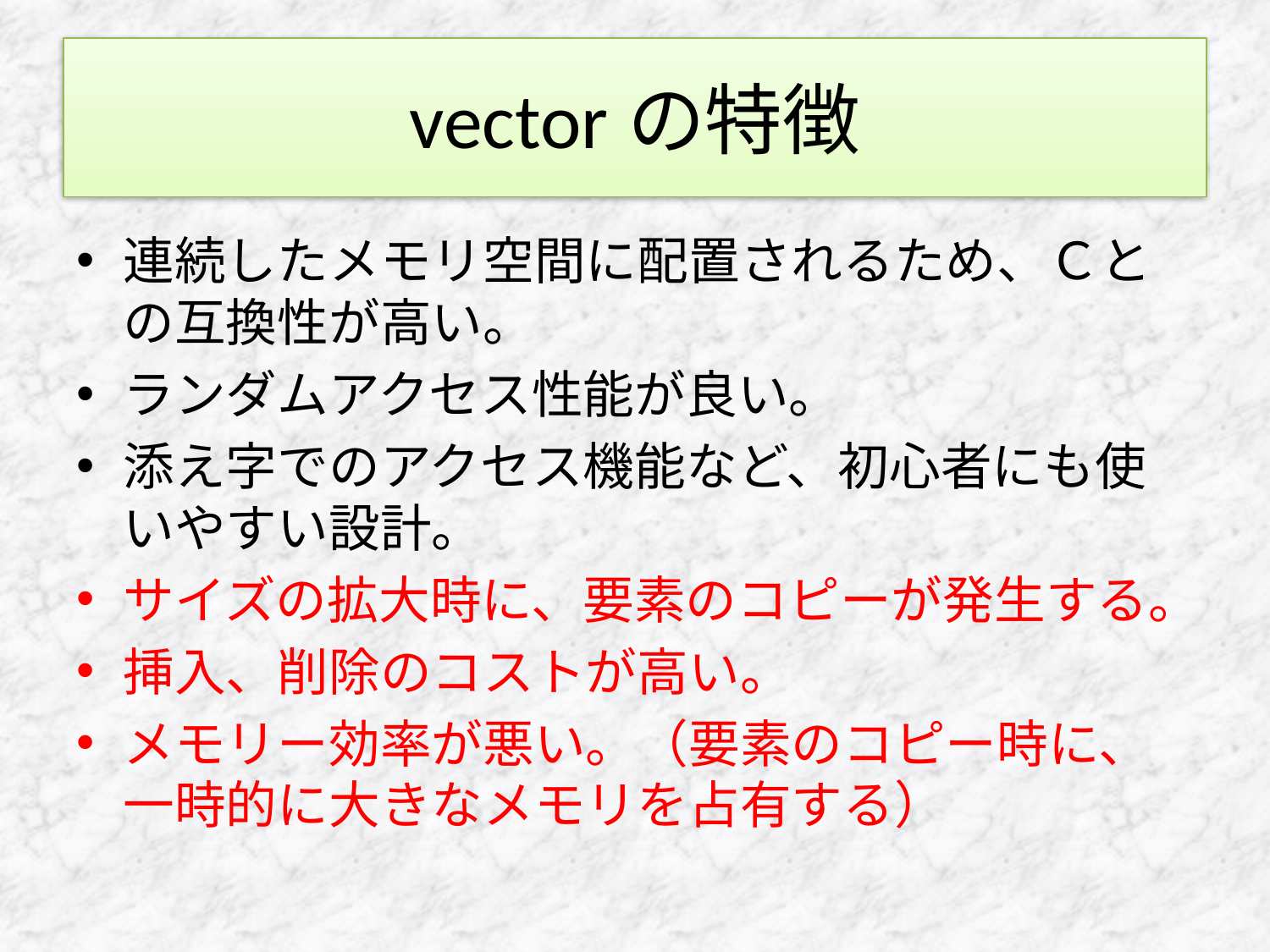

# vectorの特徴
連続したメモリ空間に配置されるため、Ｃとの互換性が高い。
ランダムアクセス性能が良い。
添え字でのアクセス機能など、初心者にも使いやすい設計。
サイズの拡大時に、要素のコピーが発生する。
挿入、削除のコストが高い。
メモリー効率が悪い。（要素のコピー時に、一時的に大きなメモリを占有する）